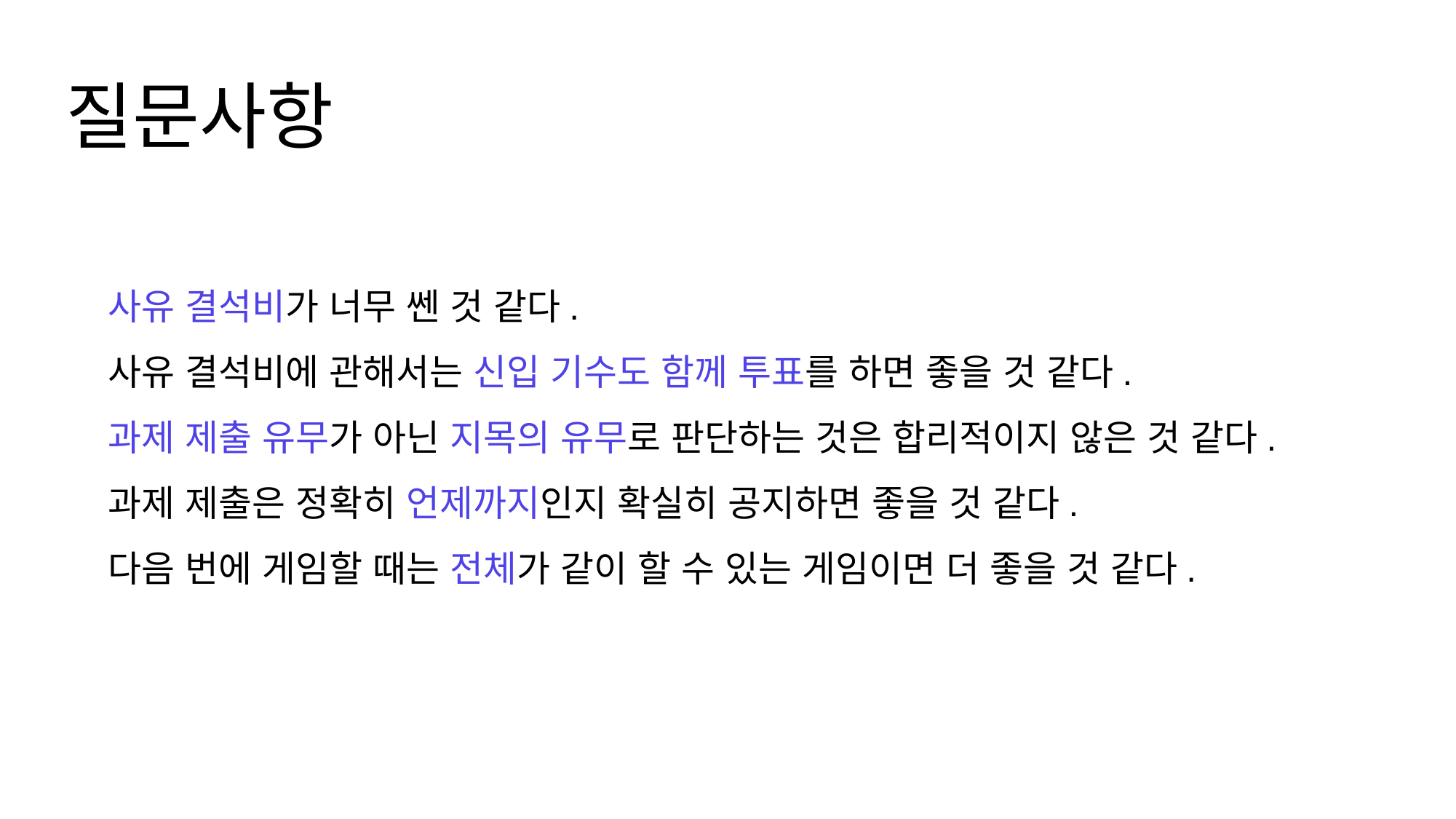

질문사항
사유 결석비가 너무 쎈 것 같다.
사유 결석비에 관해서는 신입 기수도 함께 투표를 하면 좋을 것 같다.
과제 제출 유무가 아닌 지목의 유무로 판단하는 것은 합리적이지 않은 것 같다.
과제 제출은 정확히 언제까지인지 확실히 공지하면 좋을 것 같다.
다음 번에 게임할 때는 전체가 같이 할 수 있는 게임이면 더 좋을 것 같다.